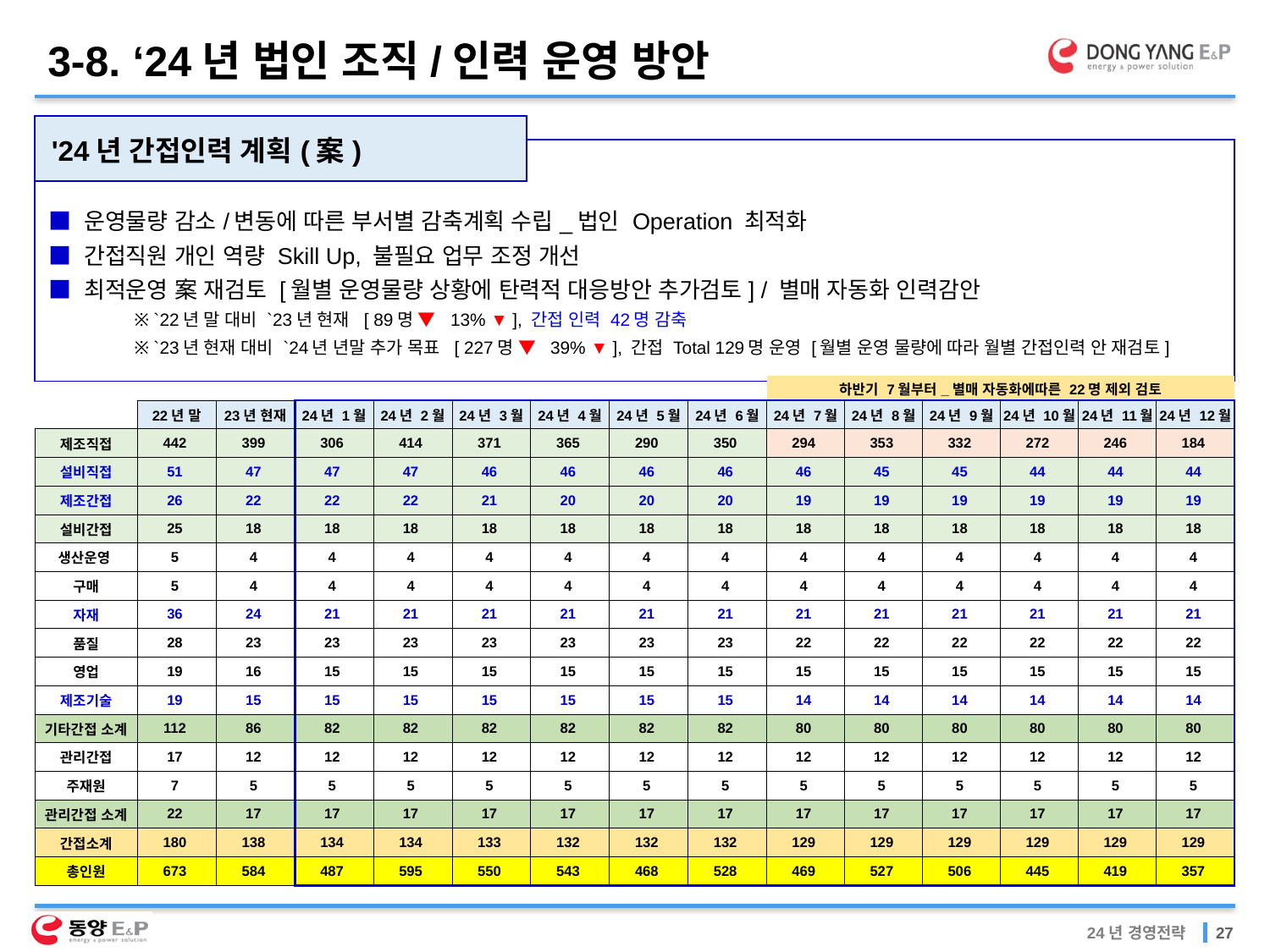

3-8. ‘24년 법인 조직/인력 운영 방안
| '24년 간접인력 계획(案) |  |  |  |  |  |  |  |  |  |  |  |  |  |  |
| --- | --- | --- | --- | --- | --- | --- | --- | --- | --- | --- | --- | --- | --- | --- |
|  |  |  |  |  |  |  |  |  |  |  |  |  |  |  |
|  |  |  |  |  |  |  |  |  |  |  |  |  |  |  |
| ■ 운영물량 감소/변동에 따른 부서별 감축계획 수립\_법인 Operation 최적화 |  |  |  |  |  |  |  |  |  |  |  |  |  |  |
| ■ 간접직원 개인 역량 Skill Up, 불필요 업무 조정 개선 |  |  |  |  |  |  |  |  |  |  |  |  |  |  |
| ■ 최적운영 案 재검토 [월별 운영물량 상황에 탄력적 대응방안 추가검토] / 별매 자동화 인력감안 |  |  |  |  |  |  |  |  |  |  |  |  |  |  |
|  | ※ `22년 말 대비 `23년 현재 [ 89명 ▼ 13% ▼ ], 간접 인력 42명 감축 |  |  |  |  |  |  |  |  |  |  |  |  |  |
|  | ※ `23년 현재 대비 `24년 년말 추가 목표 [ 227명 ▼ 39% ▼ ], 간접 Total 129명 운영 [월별 운영 물량에 따라 월별 간접인력 안 재검토] |  |  |  |  |  |  |  |  |  |  |  |  |  |
|  |  |  |  |  |  |  |  |  |  |  |  |  |  |  |
|  |  |  |  |  |  |  |  |  | 하반기 7월부터\_별매 자동화에따른 22명 제외 검토 |  |  |  |  |  |
| --- | --- | --- | --- | --- | --- | --- | --- | --- | --- | --- | --- | --- | --- | --- |
|  | 22년 말 | 23년 현재 | 24년 1월 | 24년 2월 | 24년 3월 | 24년 4월 | 24년 5월 | 24년 6월 | 24년 7월 | 24년 8월 | 24년 9월 | 24년 10월 | 24년 11월 | 24년 12월 |
| 제조직접 | 442 | 399 | 306 | 414 | 371 | 365 | 290 | 350 | 294 | 353 | 332 | 272 | 246 | 184 |
| 설비직접 | 51 | 47 | 47 | 47 | 46 | 46 | 46 | 46 | 46 | 45 | 45 | 44 | 44 | 44 |
| 제조간접 | 26 | 22 | 22 | 22 | 21 | 20 | 20 | 20 | 19 | 19 | 19 | 19 | 19 | 19 |
| 설비간접 | 25 | 18 | 18 | 18 | 18 | 18 | 18 | 18 | 18 | 18 | 18 | 18 | 18 | 18 |
| 생산운영 | 5 | 4 | 4 | 4 | 4 | 4 | 4 | 4 | 4 | 4 | 4 | 4 | 4 | 4 |
| 구매 | 5 | 4 | 4 | 4 | 4 | 4 | 4 | 4 | 4 | 4 | 4 | 4 | 4 | 4 |
| 자재 | 36 | 24 | 21 | 21 | 21 | 21 | 21 | 21 | 21 | 21 | 21 | 21 | 21 | 21 |
| 품질 | 28 | 23 | 23 | 23 | 23 | 23 | 23 | 23 | 22 | 22 | 22 | 22 | 22 | 22 |
| 영업 | 19 | 16 | 15 | 15 | 15 | 15 | 15 | 15 | 15 | 15 | 15 | 15 | 15 | 15 |
| 제조기술 | 19 | 15 | 15 | 15 | 15 | 15 | 15 | 15 | 14 | 14 | 14 | 14 | 14 | 14 |
| 기타간접 소계 | 112 | 86 | 82 | 82 | 82 | 82 | 82 | 82 | 80 | 80 | 80 | 80 | 80 | 80 |
| 관리간접 | 17 | 12 | 12 | 12 | 12 | 12 | 12 | 12 | 12 | 12 | 12 | 12 | 12 | 12 |
| 주재원 | 7 | 5 | 5 | 5 | 5 | 5 | 5 | 5 | 5 | 5 | 5 | 5 | 5 | 5 |
| 관리간접 소계 | 22 | 17 | 17 | 17 | 17 | 17 | 17 | 17 | 17 | 17 | 17 | 17 | 17 | 17 |
| 간접소계 | 180 | 138 | 134 | 134 | 133 | 132 | 132 | 132 | 129 | 129 | 129 | 129 | 129 | 129 |
| 총인원 | 673 | 584 | 487 | 595 | 550 | 543 | 468 | 528 | 469 | 527 | 506 | 445 | 419 | 357 |